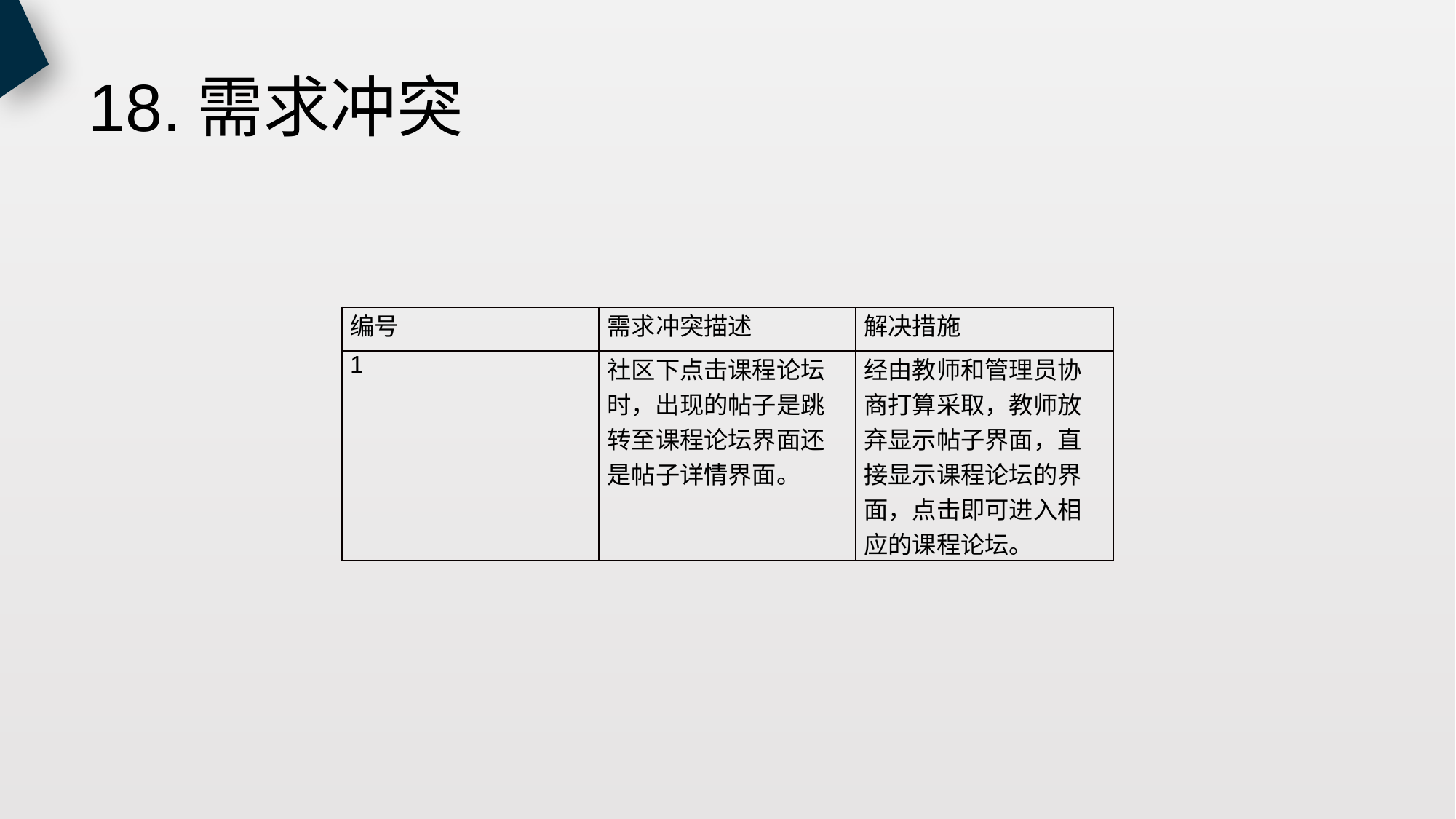

# 18.需求冲突
| 编号 | 需求冲突描述 | 解决措施 |
| --- | --- | --- |
| 1 | 社区下点击课程论坛时，出现的帖子是跳转至课程论坛界面还是帖子详情界面。 | 经由教师和管理员协商打算采取，教师放弃显示帖子界面，直接显示课程论坛的界面，点击即可进入相应的课程论坛。 |